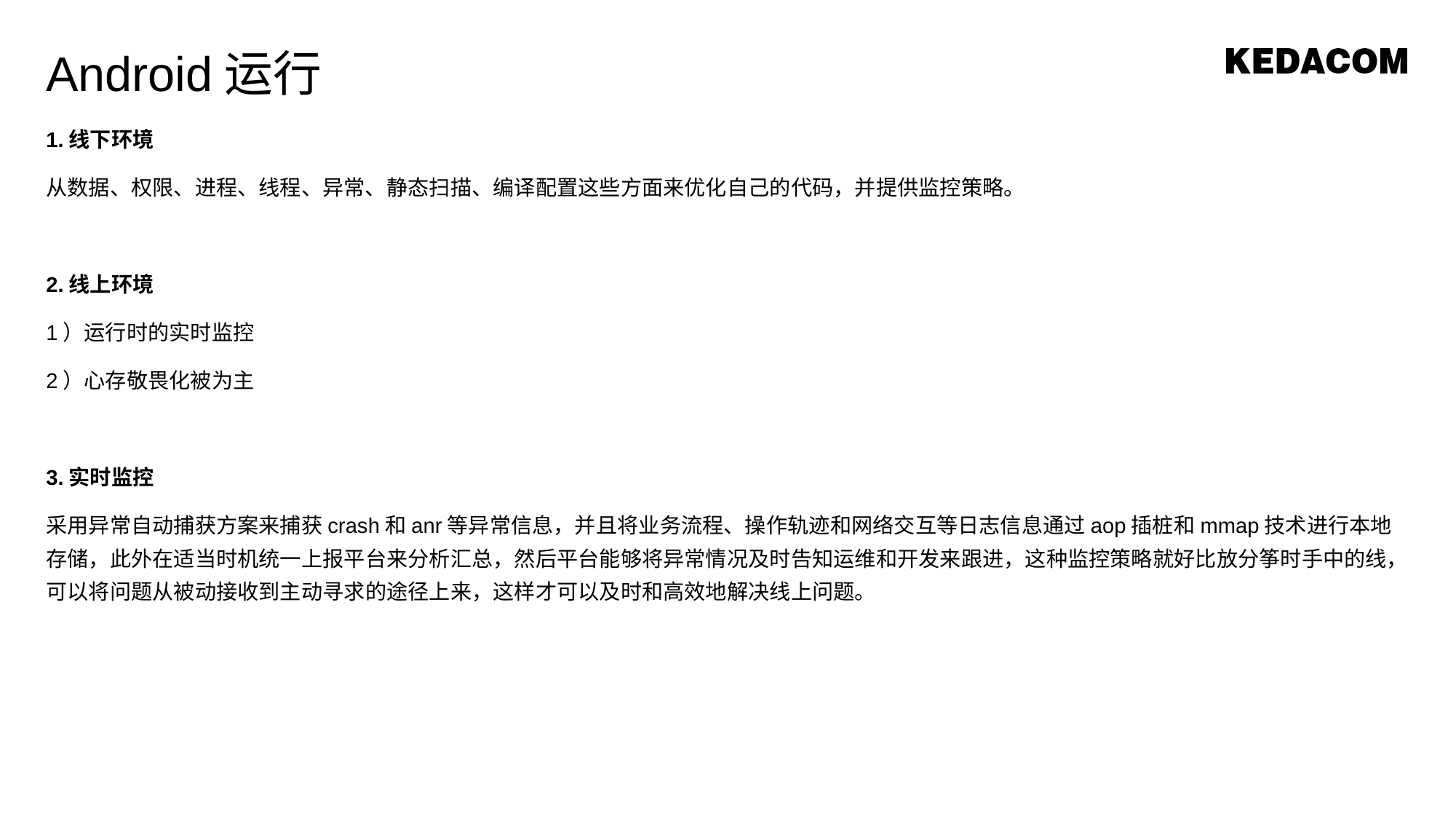

Android运行
1.线下环境
从数据、权限、进程、线程、异常、静态扫描、编译配置这些方面来优化自己的代码，并提供监控策略。

2.线上环境
1）运行时的实时监控
2）心存敬畏化被为主

3.实时监控
采用异常自动捕获方案来捕获crash和anr等异常信息，并且将业务流程、操作轨迹和网络交互等日志信息通过aop插桩和mmap技术进行本地存储，此外在适当时机统一上报平台来分析汇总，然后平台能够将异常情况及时告知运维和开发来跟进，这种监控策略就好比放分筝时手中的线，可以将问题从被动接收到主动寻求的途径上来，这样才可以及时和高效地解决线上问题。